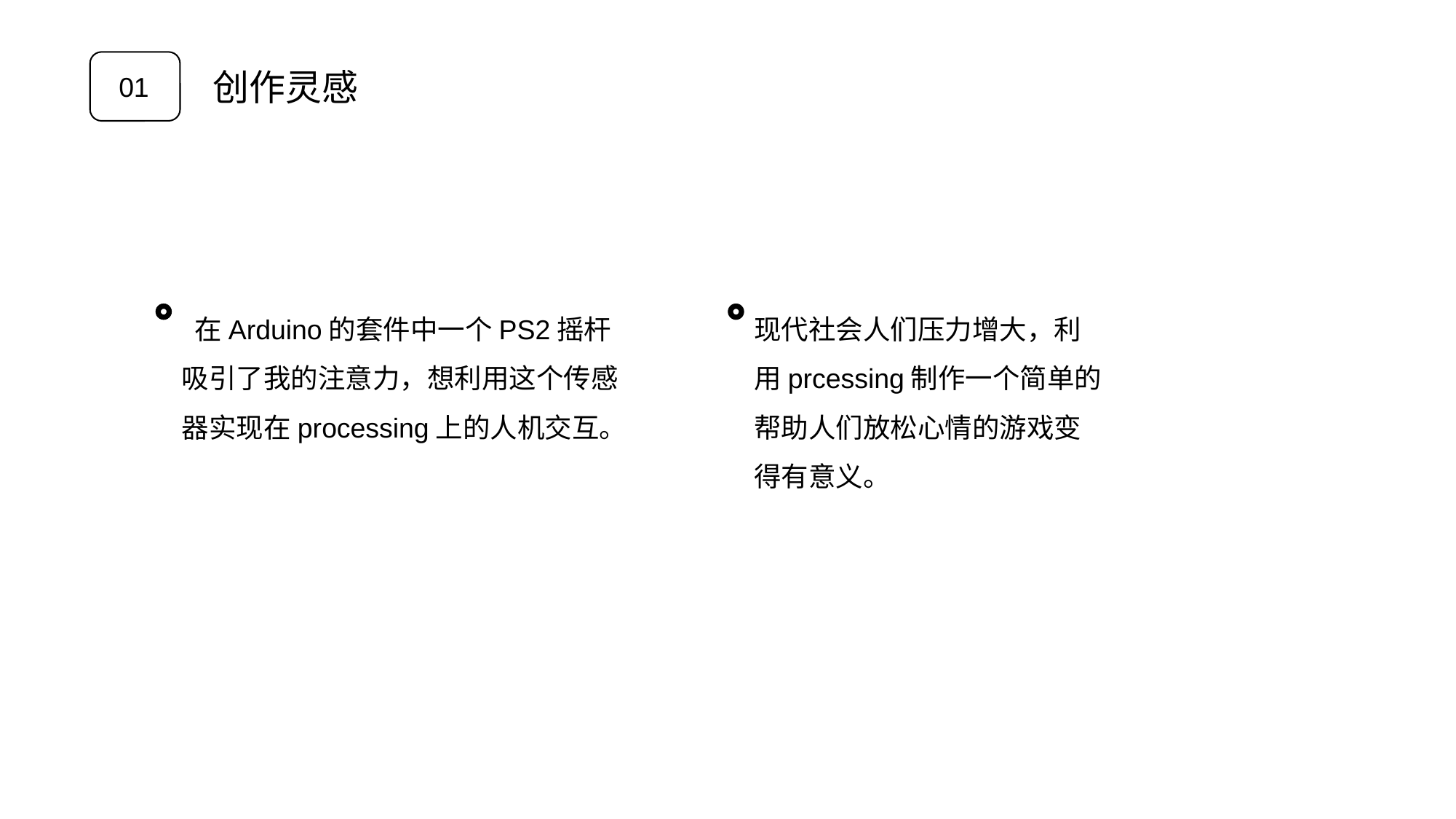

01
创作灵感
 在Arduino的套件中一个PS2摇杆吸引了我的注意力，想利用这个传感器实现在processing上的人机交互。
现代社会人们压力增大，利用prcessing制作一个简单的帮助人们放松心情的游戏变得有意义。